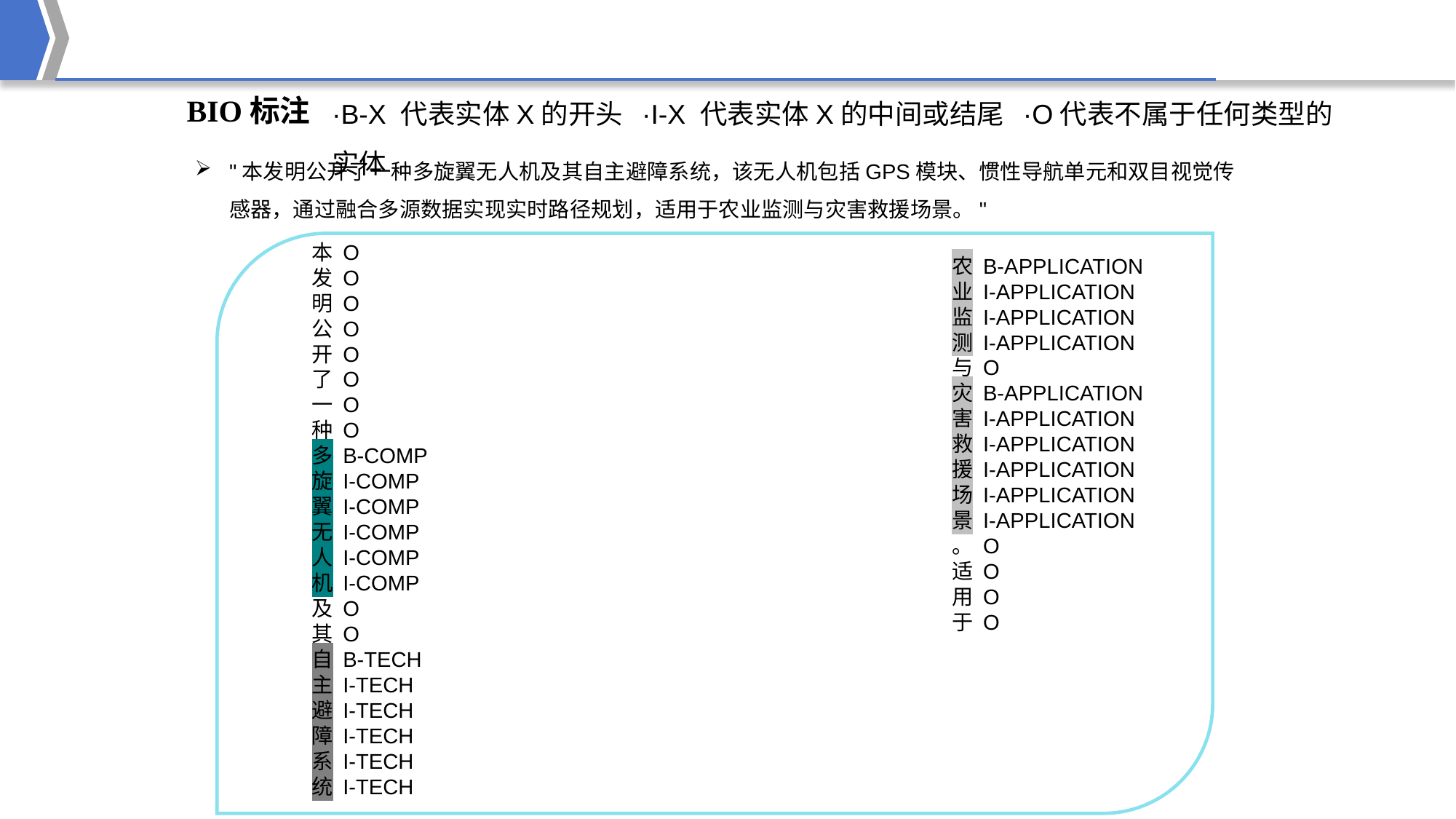

·B-X 代表实体X的开头  ·I-X 代表实体X的中间或结尾  ·O代表不属于任何类型的实体

BIO标注
"本发明公开了一种多旋翼无人机及其自主避障系统，该无人机包括GPS模块、惯性导航单元和双目视觉传感器，通过融合多源数据实现实时路径规划，适用于农业监测与灾害救援场景。"

本 O
发 O
明 O
公 O
开 O
了 O
一 O
种 O
多 B-COMP
旋 I-COMP
翼 I-COMP
无 I-COMP
人 I-COMP
机 I-COMP
及 O
其 O
自 B-TECH
主 I-TECH
避 I-TECH
障 I-TECH
系 I-TECH
统 I-TECH

农 B-APPLICATION
业 I-APPLICATION
监 I-APPLICATION
测 I-APPLICATION
与 O
灾 B-APPLICATION
害 I-APPLICATION
救 I-APPLICATION
援 I-APPLICATION
场 I-APPLICATION
景 I-APPLICATION
。 O
适 O
用 O
于 O